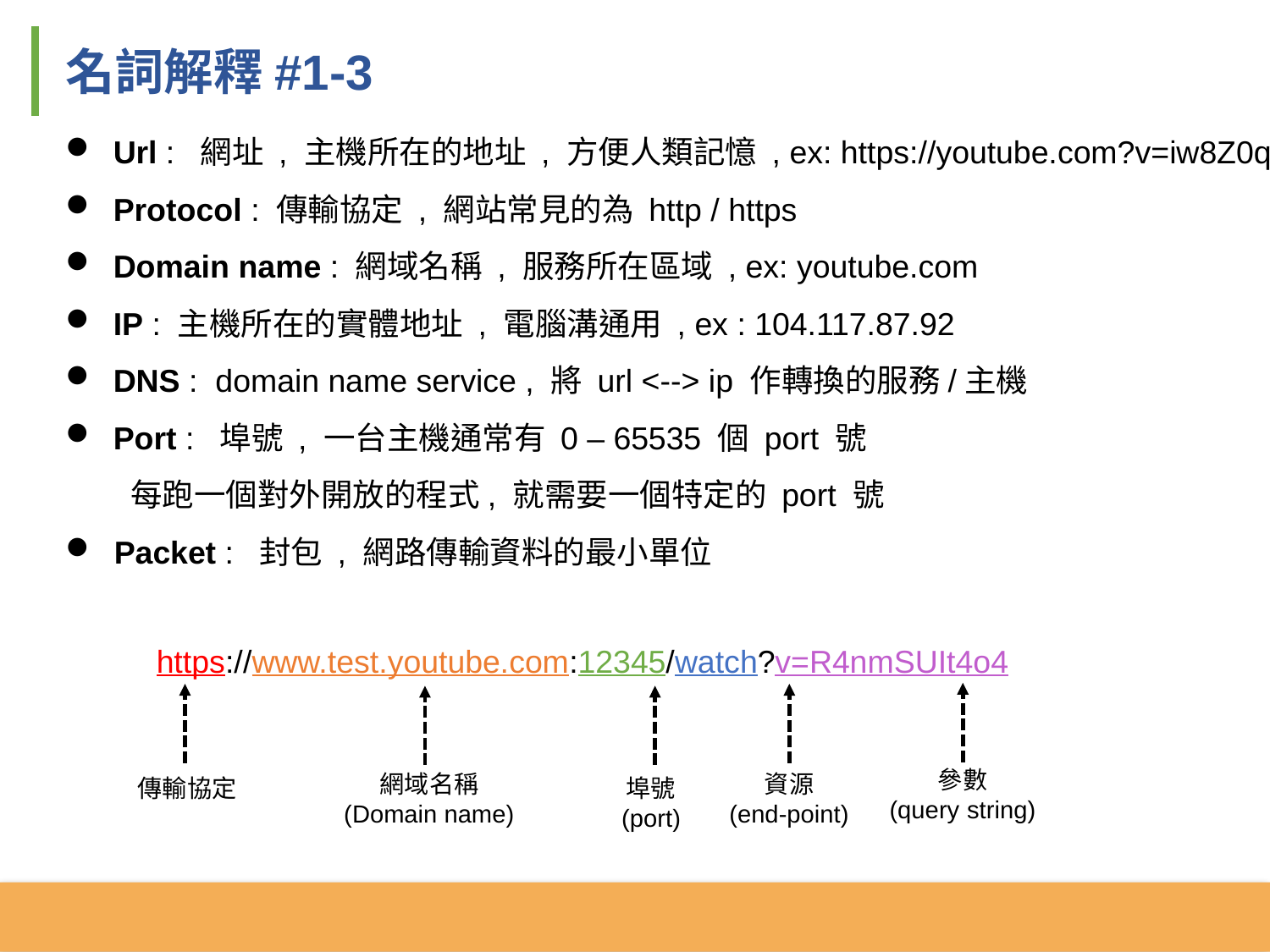

名詞解釋#1-3
Url :  網址 , 主機所在的地址 , 方便人類記憶 , ex: https://youtube.com?v=iw8Z0q
Protocol : 傳輸協定 , 網站常見的為 http / https
Domain name : 網域名稱 , 服務所在區域 , ex: youtube.com
IP : 主機所在的實體地址 , 電腦溝通用 , ex : 104.117.87.92
DNS :  domain name service , 將 url <--> ip 作轉換的服務/主機
Port :  埠號 , 一台主機通常有 0 – 65535 個 port 號
        每跑一個對外開放的程式, 就需要一個特定的 port 號
 Packet :  封包 , 網路傳輸資料的最小單位

 https://www.test.youtube.com:12345/watch?v=R4nmSUIt4o4
傳輸協定
參數
(query string)
網域名稱
(Domain name)
資源
(end-point)
埠號
(port)